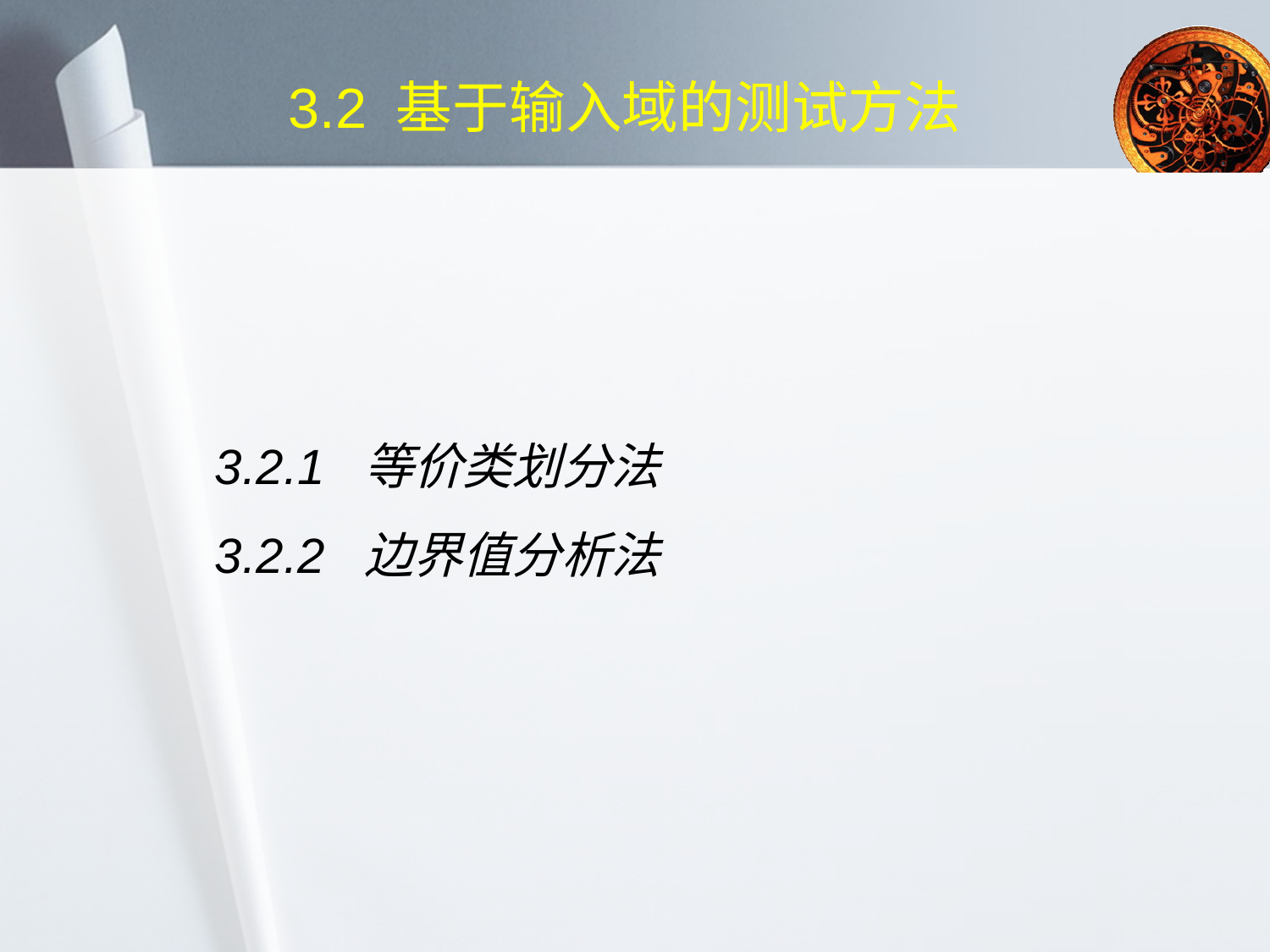

# 3.2 基于输入域的测试方法
3.2.1  等价类划分法
3.2.2  边界值分析法